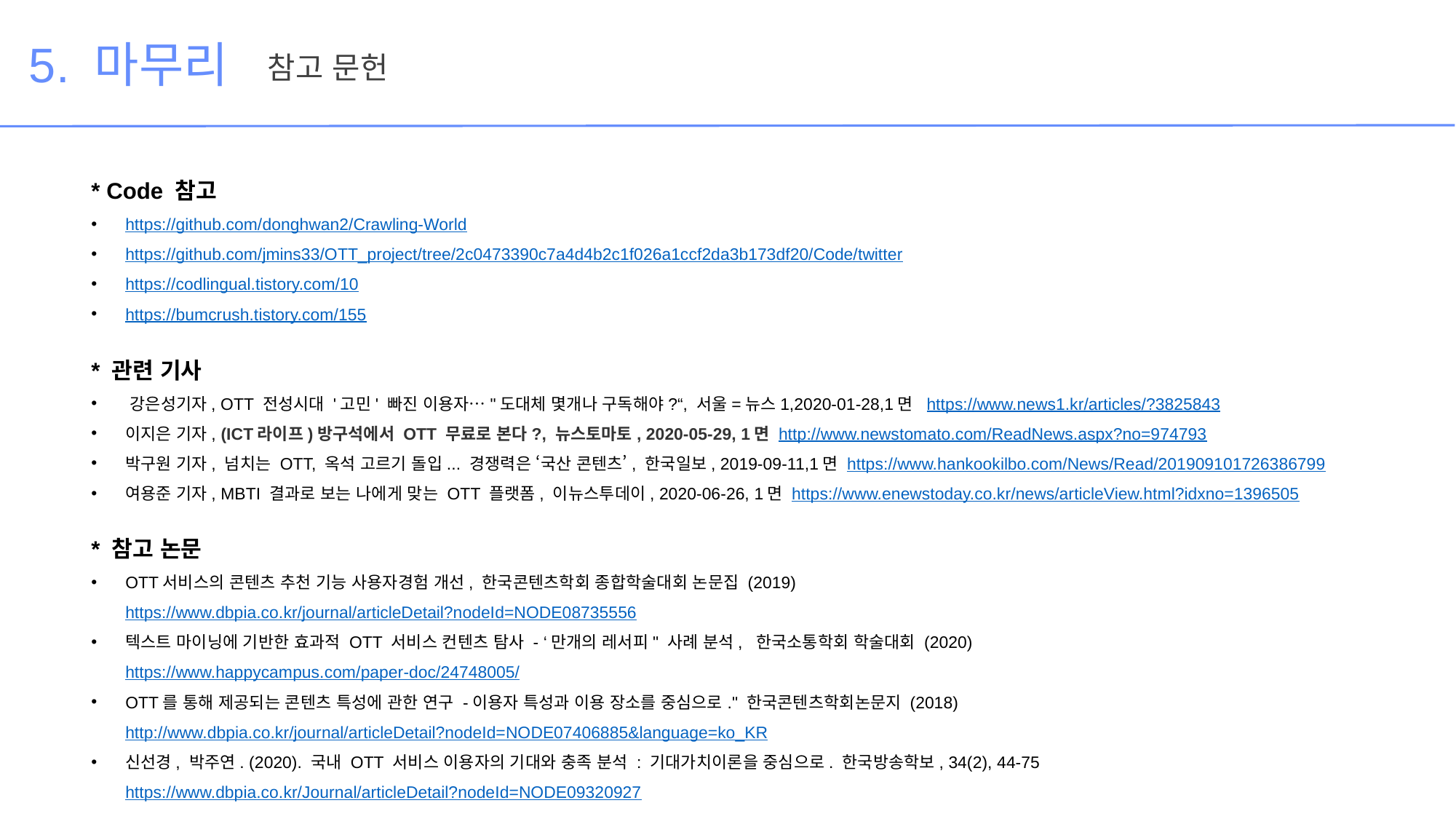

5. 마무리
참고 문헌
* Code 참고
https://github.com/donghwan2/Crawling-World
https://github.com/jmins33/OTT_project/tree/2c0473390c7a4d4b2c1f026a1ccf2da3b173df20/Code/twitter
https://codlingual.tistory.com/10
https://bumcrush.tistory.com/155
* 관련 기사
   강은성기자, OTT 전성시대 '고민' 빠진 이용자…"도대체 몇개나 구독해야?“, 서울=뉴스1,2020-01-28,1면  https://www.news1.kr/articles/?3825843
이지은 기자, (ICT라이프)방구석에서 OTT 무료로 본다?, 뉴스토마토, 2020-05-29, 1면 http://www.newstomato.com/ReadNews.aspx?no=974793
박구원 기자, 넘치는 OTT, 옥석 고르기 돌입... 경쟁력은 ‘국산 콘텐츠’, 한국일보, 2019-09-11,1면 https://www.hankookilbo.com/News/Read/201909101726386799
여용준 기자, MBTI 결과로 보는 나에게 맞는 OTT 플랫폼, 이뉴스투데이, 2020-06-26, 1면 https://www.enewstoday.co.kr/news/articleView.html?idxno=1396505

* 참고 논문
OTT서비스의 콘텐츠 추천 기능 사용자경험 개선, 한국콘텐츠학회 종합학술대회 논문집 (2019) https://www.dbpia.co.kr/journal/articleDetail?nodeId=NODE08735556
텍스트 마이닝에 기반한 효과적 OTT 서비스 컨텐츠 탐사 - ‘만개의 레서피" 사례 분석,  한국소통학회 학술대회 (2020) https://www.happycampus.com/paper-doc/24748005/
OTT를 통해 제공되는 콘텐츠 특성에 관한 연구 -이용자 특성과 이용 장소를 중심으로." 한국콘텐츠학회논문지 (2018) http://www.dbpia.co.kr/journal/articleDetail?nodeId=NODE07406885&language=ko_KR
신선경, 박주연. (2020). 국내 OTT 서비스 이용자의 기대와 충족 분석 : 기대가치이론을 중심으로. 한국방송학보, 34(2), 44-75 https://www.dbpia.co.kr/Journal/articleDetail?nodeId=NODE09320927